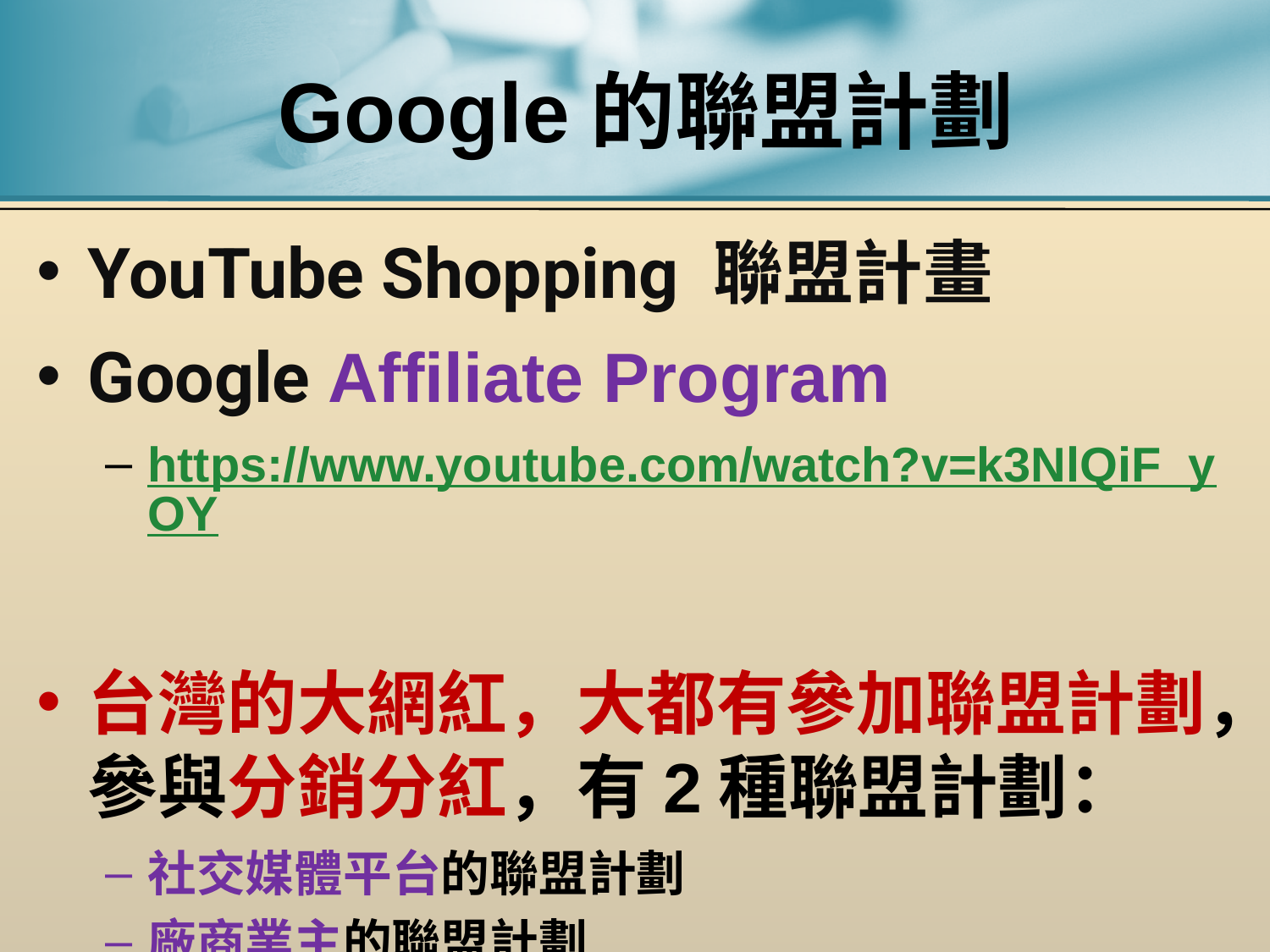

# Google的聯盟計劃
YouTube Shopping 聯盟計畫
Google Affiliate Program
https://www.youtube.com/watch?v=k3NlQiF_yOY

台灣的大網紅，大都有參加聯盟計劃，參與分銷分紅，有2種聯盟計劃：
社交媒體平台的聯盟計劃
廠商業主的聯盟計劃